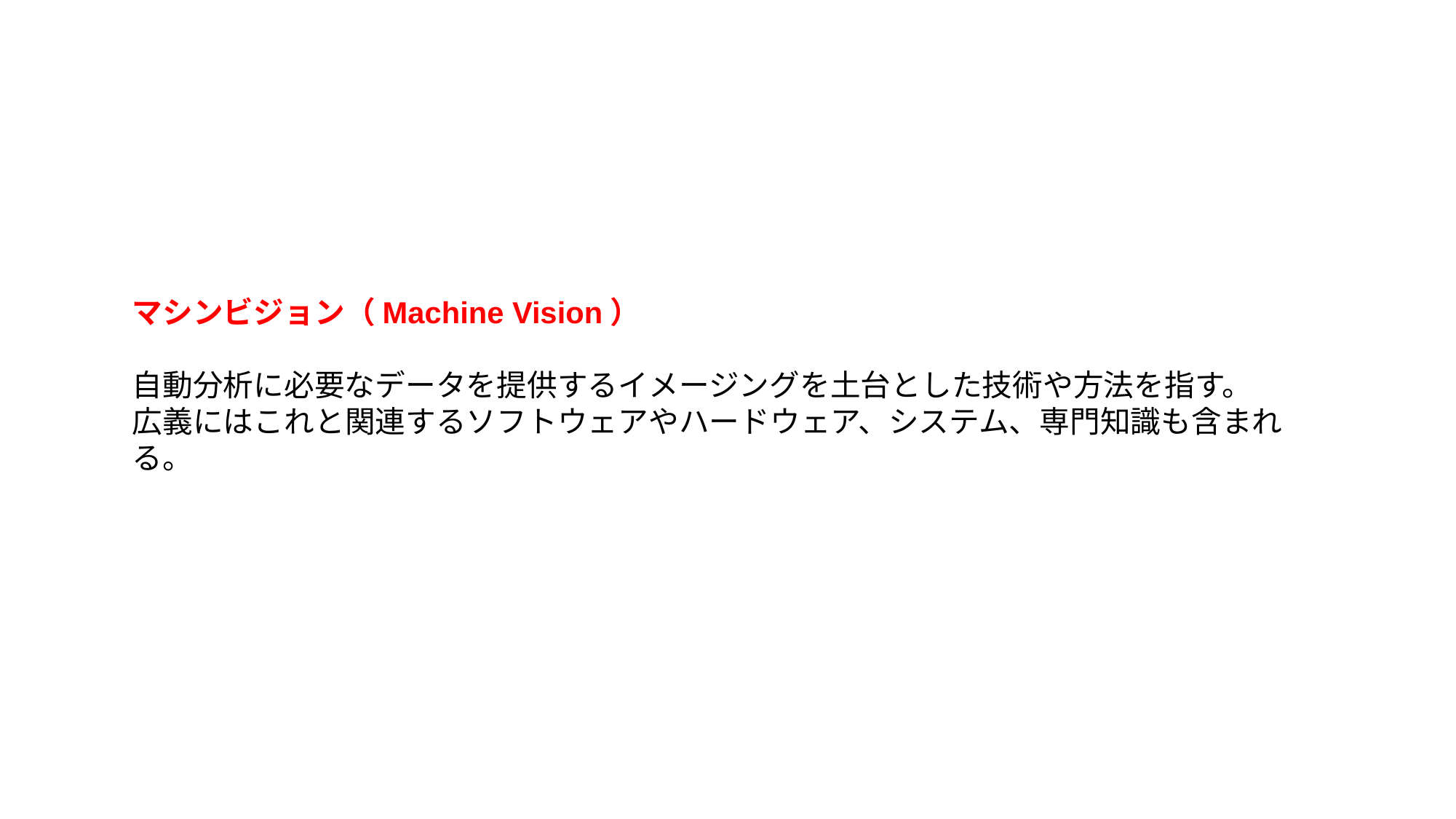

マシンビジョン（Machine Vision）

自動分析に必要なデータを提供するイメージングを土台とした技術や方法を指す。
広義にはこれと関連するソフトウェアやハードウェア、システム、専門知識も含まれる。